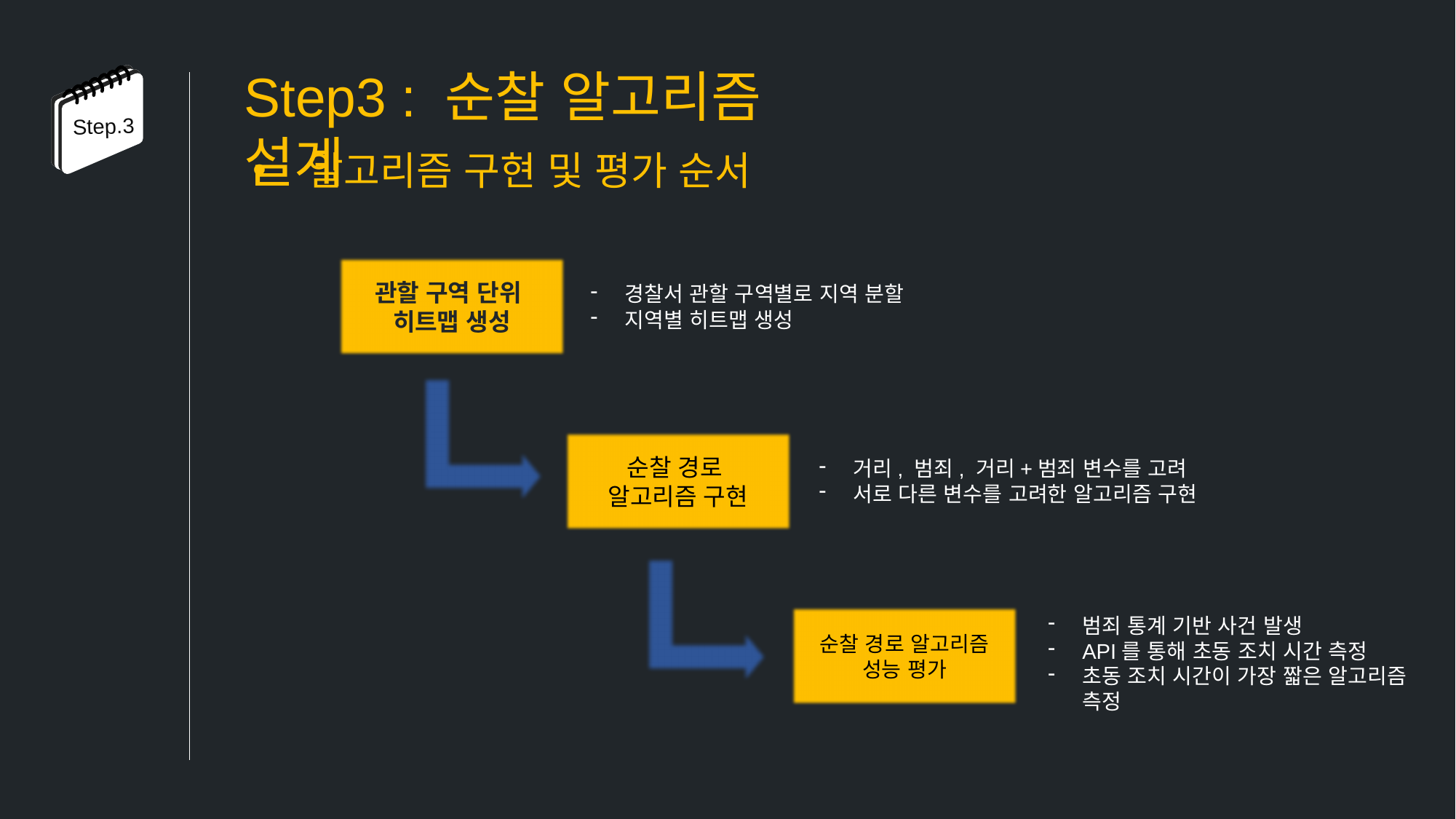

Step3 : 순찰 알고리즘 설계

Step.3
알고리즘 구현 및 평가 순서
관할 구역 단위
히트맵 생성
경찰서 관할 구역별로 지역 분할
지역별 히트맵 생성

순찰 경로
알고리즘 구현
거리, 범죄, 거리+범죄 변수를 고려
서로 다른 변수를 고려한 알고리즘 구현

순찰 경로 알고리즘
성능 평가
범죄 통계 기반 사건 발생
API를 통해 초동 조치 시간 측정
초동 조치 시간이 가장 짧은 알고리즘 측정